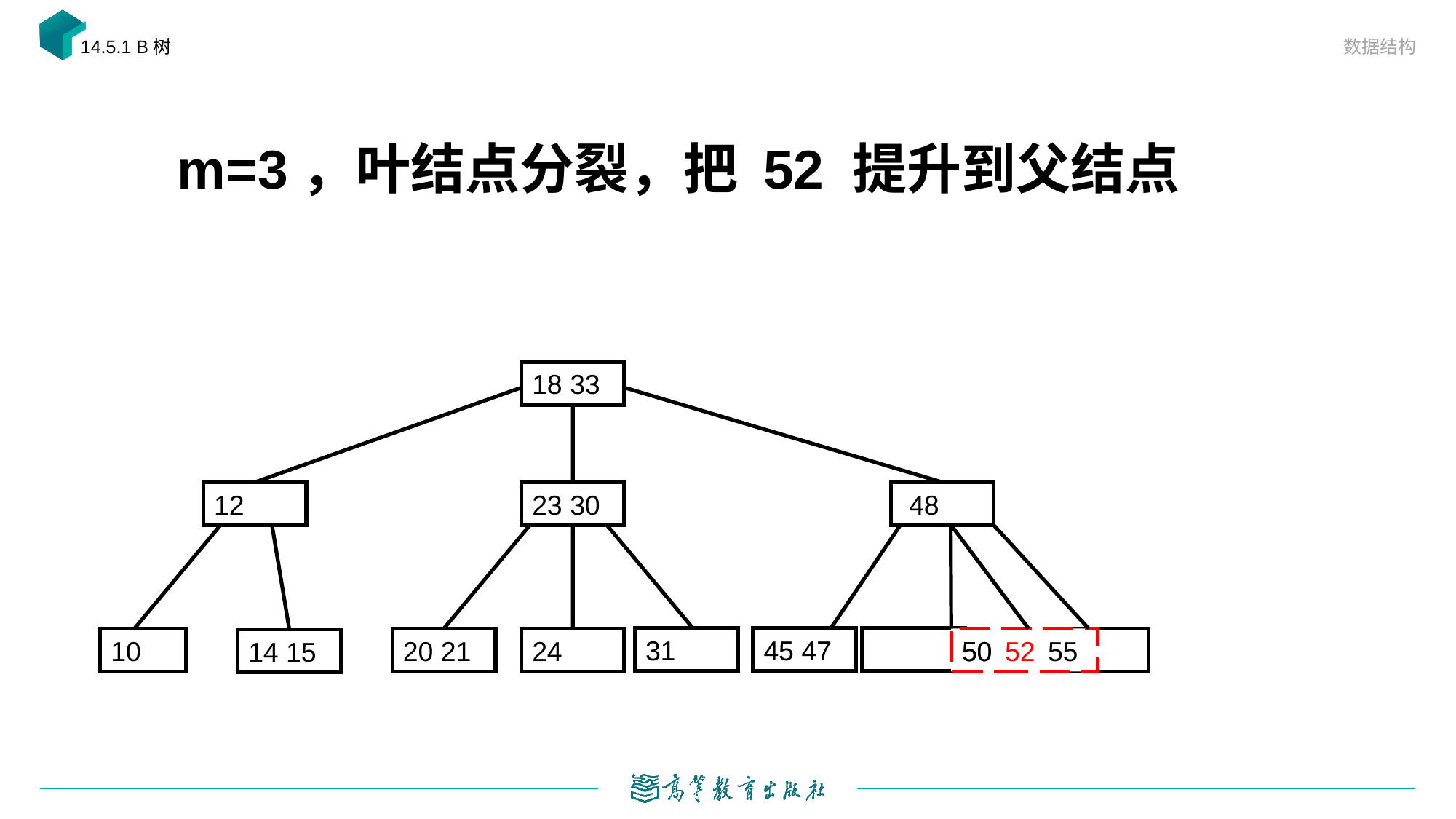

数据结构
14.5.1 B树
# m=3，叶结点分裂，把 52 提升到父结点
18 33

12
23 30
 48

31
45 47

52
10
20 21
24
50
50
55

14 15